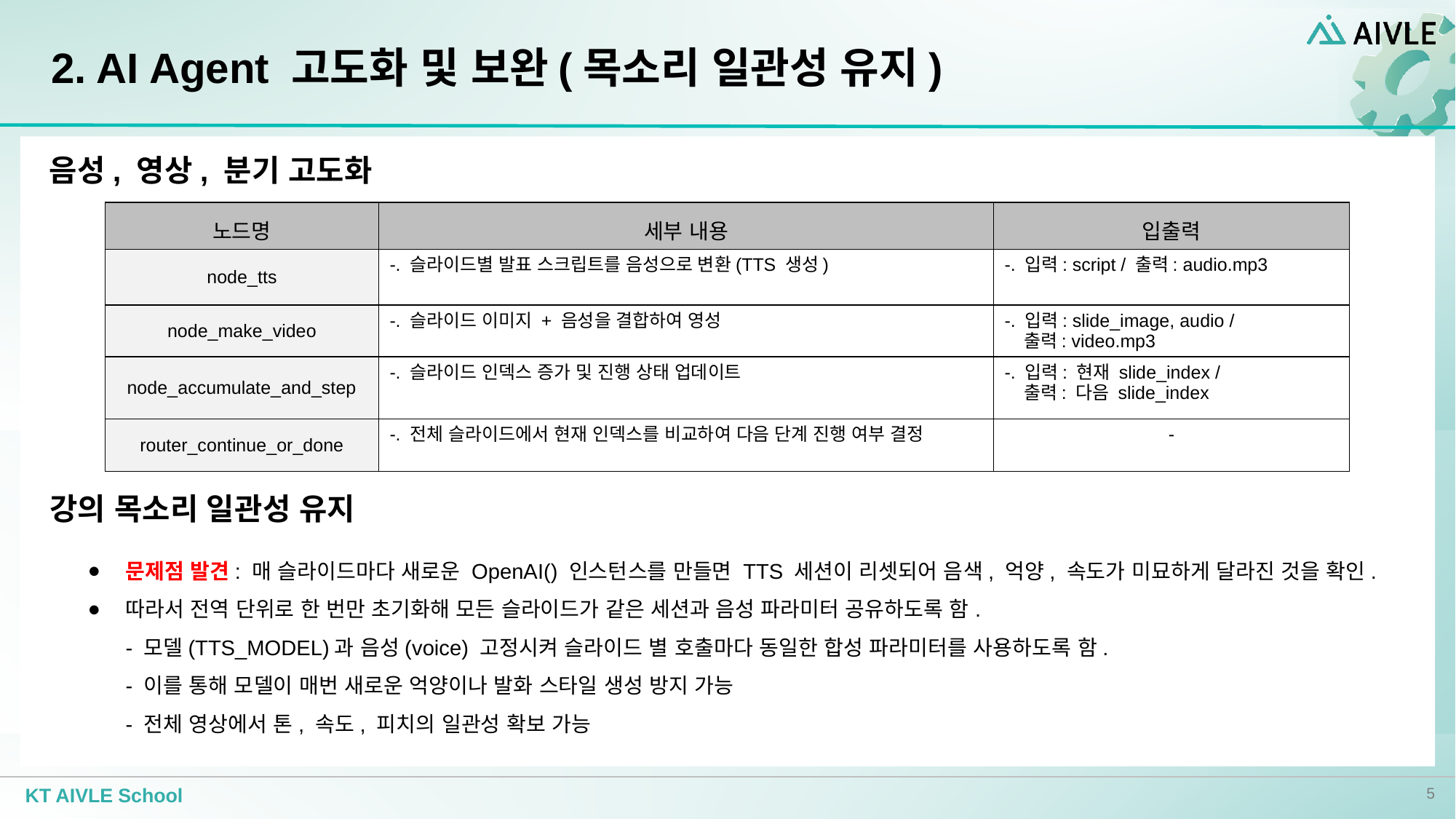

# 2. AI Agent 고도화 및 보완(목소리 일관성 유지)
음성, 영상, 분기 고도화
| 노드명 | 세부 내용 | 입출력 |
| --- | --- | --- |
| node\_tts | -. 슬라이드별 발표 스크립트를 음성으로 변환(TTS 생성) | -. 입력: script / 출력: audio.mp3 |
| node\_make\_video | -. 슬라이드 이미지 + 음성을 결합하여 영성 | -. 입력: slide\_image, audio / 출력: video.mp3 |
| node\_accumulate\_and\_step | -. 슬라이드 인덱스 증가 및 진행 상태 업데이트 | -. 입력: 현재 slide\_index / 출력: 다음 slide\_index |
| router\_continue\_or\_done | -. 전체 슬라이드에서 현재 인덱스를 비교하여 다음 단계 진행 여부 결정 | - |
강의 목소리 일관성 유지
문제점 발견: 매 슬라이드마다 새로운 OpenAI() 인스턴스를 만들면 TTS 세션이 리셋되어 음색, 억양, 속도가 미묘하게 달라진 것을 확인.
따라서 전역 단위로 한 번만 초기화해 모든 슬라이드가 같은 세션과 음성 파라미터 공유하도록 함.
- 모델(TTS_MODEL)과 음성(voice) 고정시켜 슬라이드 별 호출마다 동일한 합성 파라미터를 사용하도록 함.
- 이를 통해 모델이 매번 새로운 억양이나 발화 스타일 생성 방지 가능
- 전체 영상에서 톤, 속도, 피치의 일관성 확보 가능